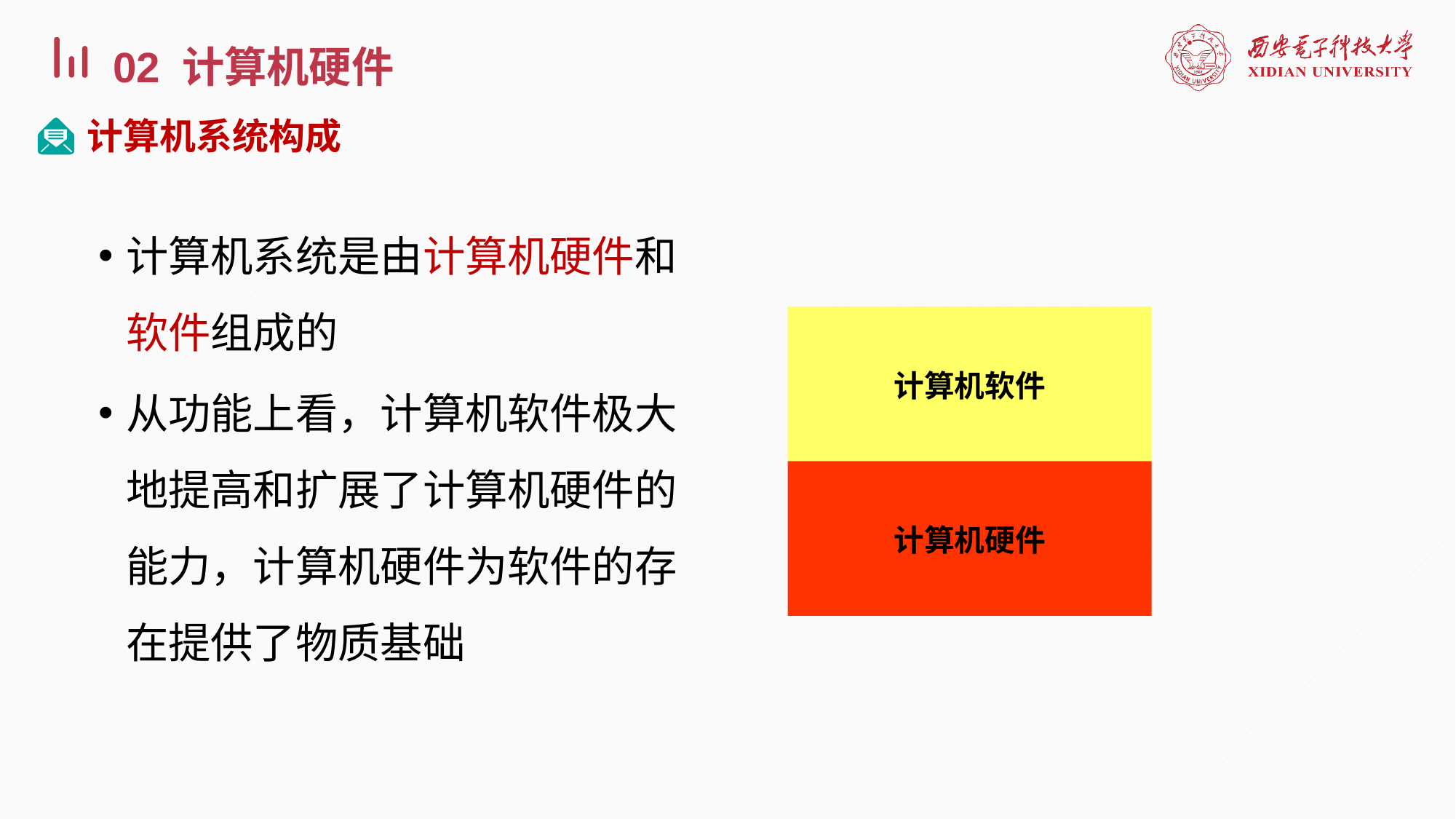

02 计算机硬件
计算机系统构成

计算机系统是由计算机硬件和软件组成的
从功能上看，计算机软件极大地提高和扩展了计算机硬件的能力，计算机硬件为软件的存在提供了物质基础

计算机软件

计算机硬件